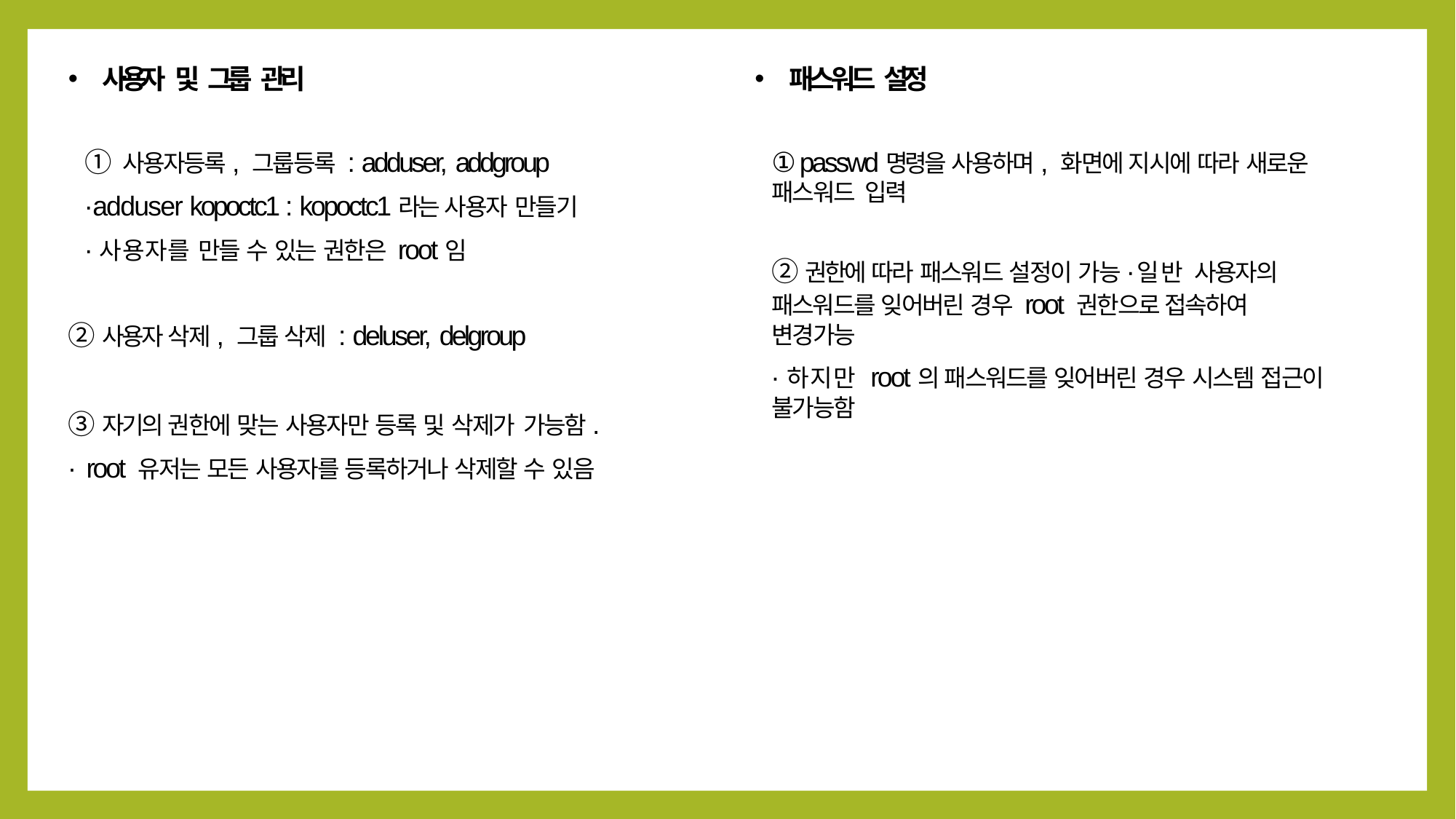

사용자 및 그룹 관리

① 사용자등록, 그룹등록 : adduser, addgroup
∙adduser kopoctc1 : kopoctc1라는 사용자 만들기
∙사용자를 만들 수 있는 권한은 root임

②사용자 삭제, 그룹 삭제 : deluser, delgroup

③자기의 권한에 맞는 사용자만 등록 및 삭제가 가능함.
∙root 유저는 모든 사용자를 등록하거나 삭제할 수 있음

패스워드 설정

① passwd명령을 사용하며, 화면에 지시에 따라 새로운 패스워드 입력

②권한에 따라 패스워드 설정이 가능 ∙일반 사용자의 패스워드를 잊어버린 경우 root 권한으로 접속하여 변경가능
∙하지만 root의 패스워드를 잊어버린 경우 시스템 접근이 불가능함